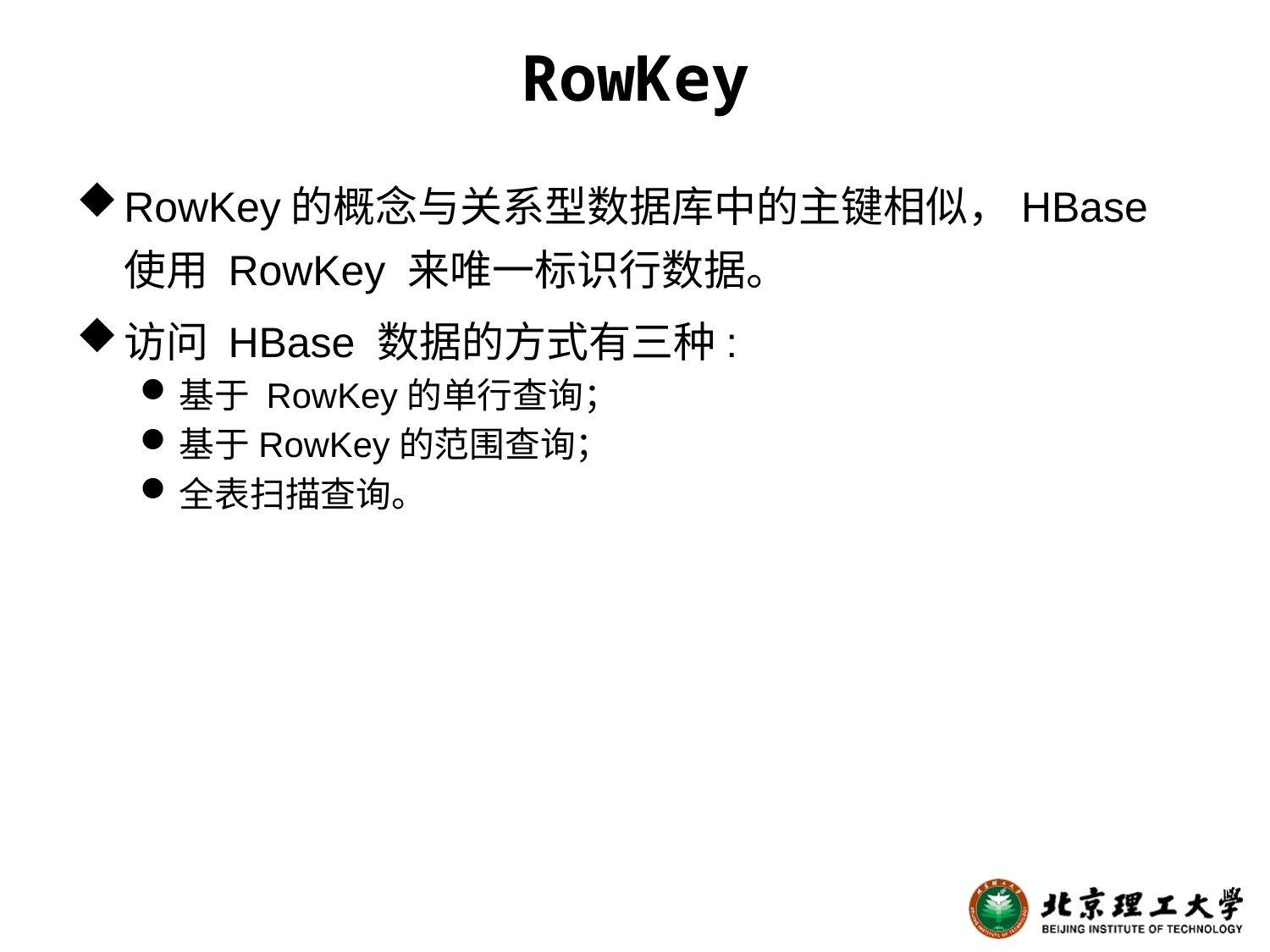

# RowKey
RowKey的概念与关系型数据库中的主键相似，HBase 使用 RowKey 来唯一标识行数据。
访问 HBase 数据的方式有三种:
基于 RowKey的单行查询；
基于RowKey的范围查询；
全表扫描查询。